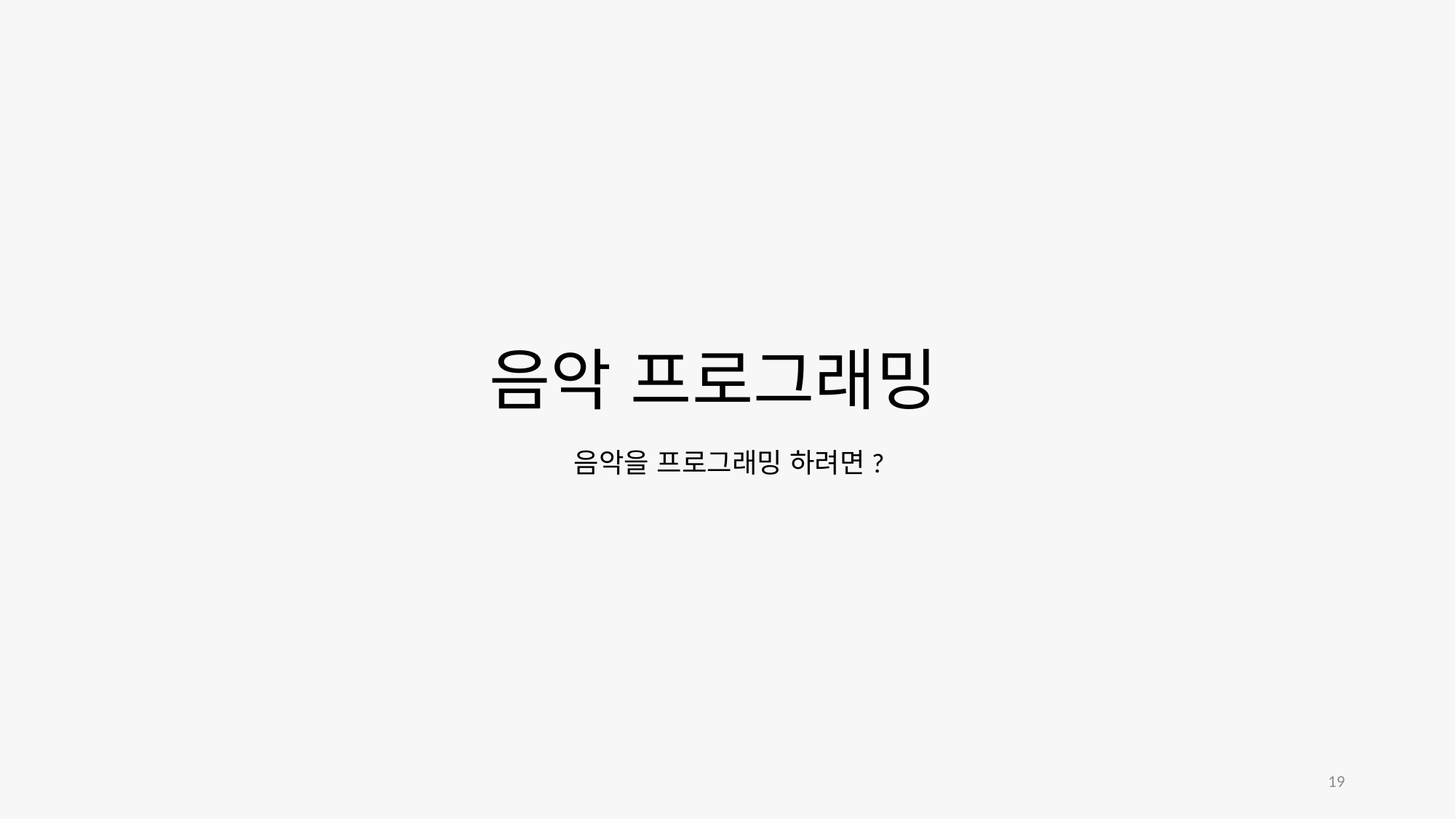

# 음악 프로그래밍
음악을 프로그래밍 하려면?
19